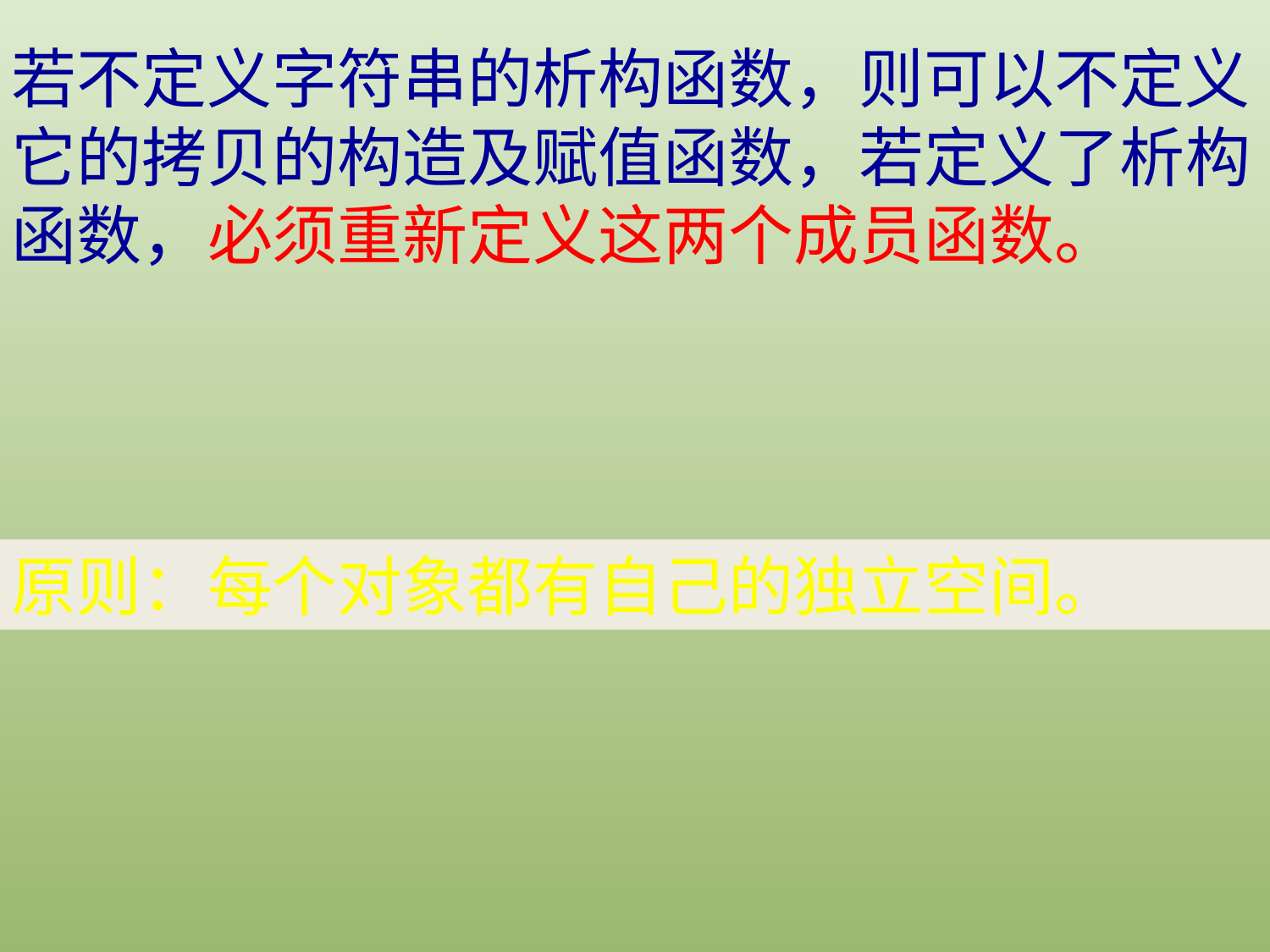

若不定义字符串的析构函数，则可以不定义它的拷贝的构造及赋值函数，若定义了析构函数，必须重新定义这两个成员函数。
原则：每个对象都有自己的独立空间。
884